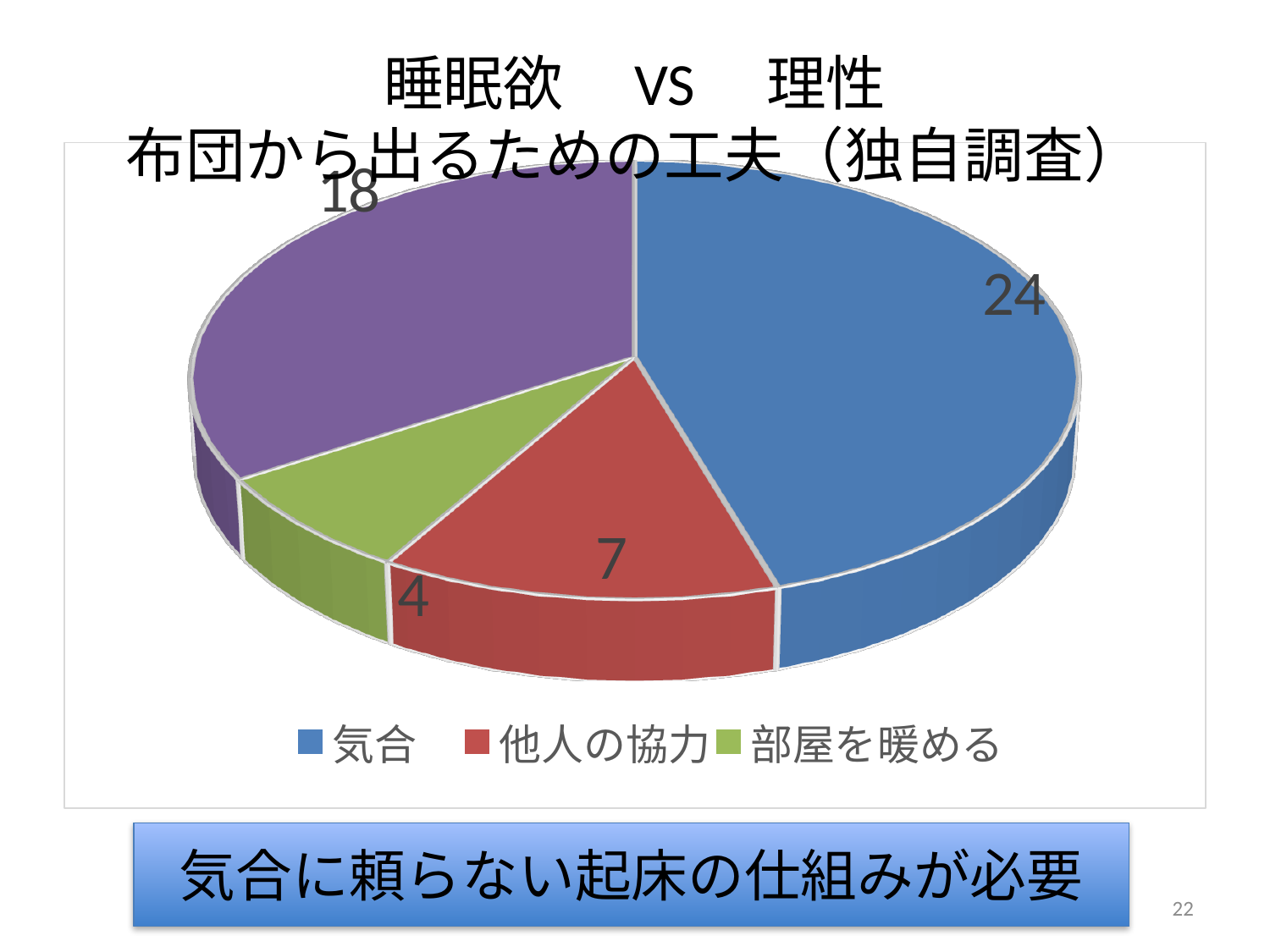

# 睡眠欲　VS　理性 布団から出るための工夫（独自調査）

[unsupported chart]

気合に頼らない起床の仕組みが必要
22